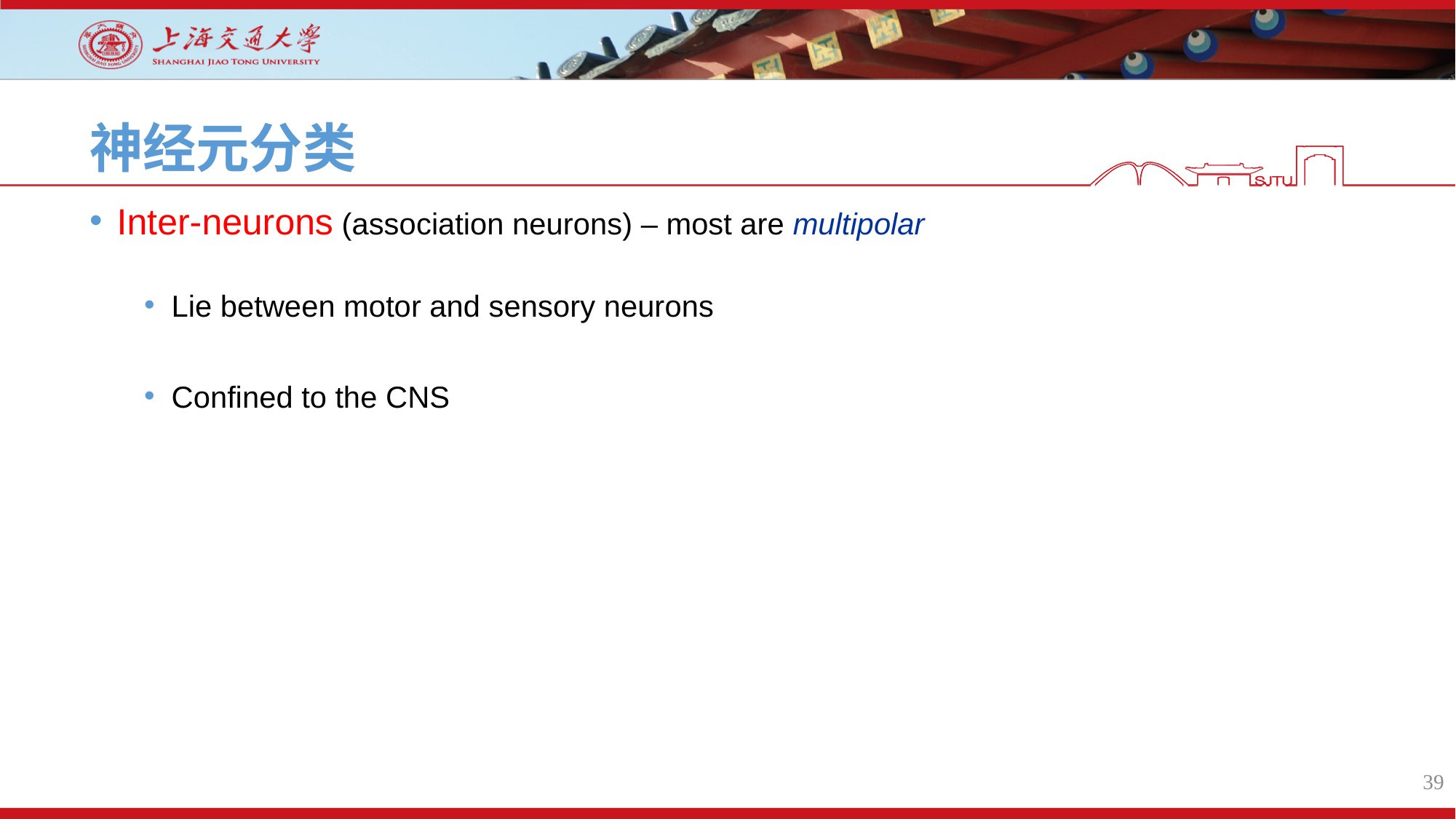

# 神经元分类
Inter-neurons (association neurons) – most are multipolar

Lie between motor and sensory neurons

Confined to the CNS
39